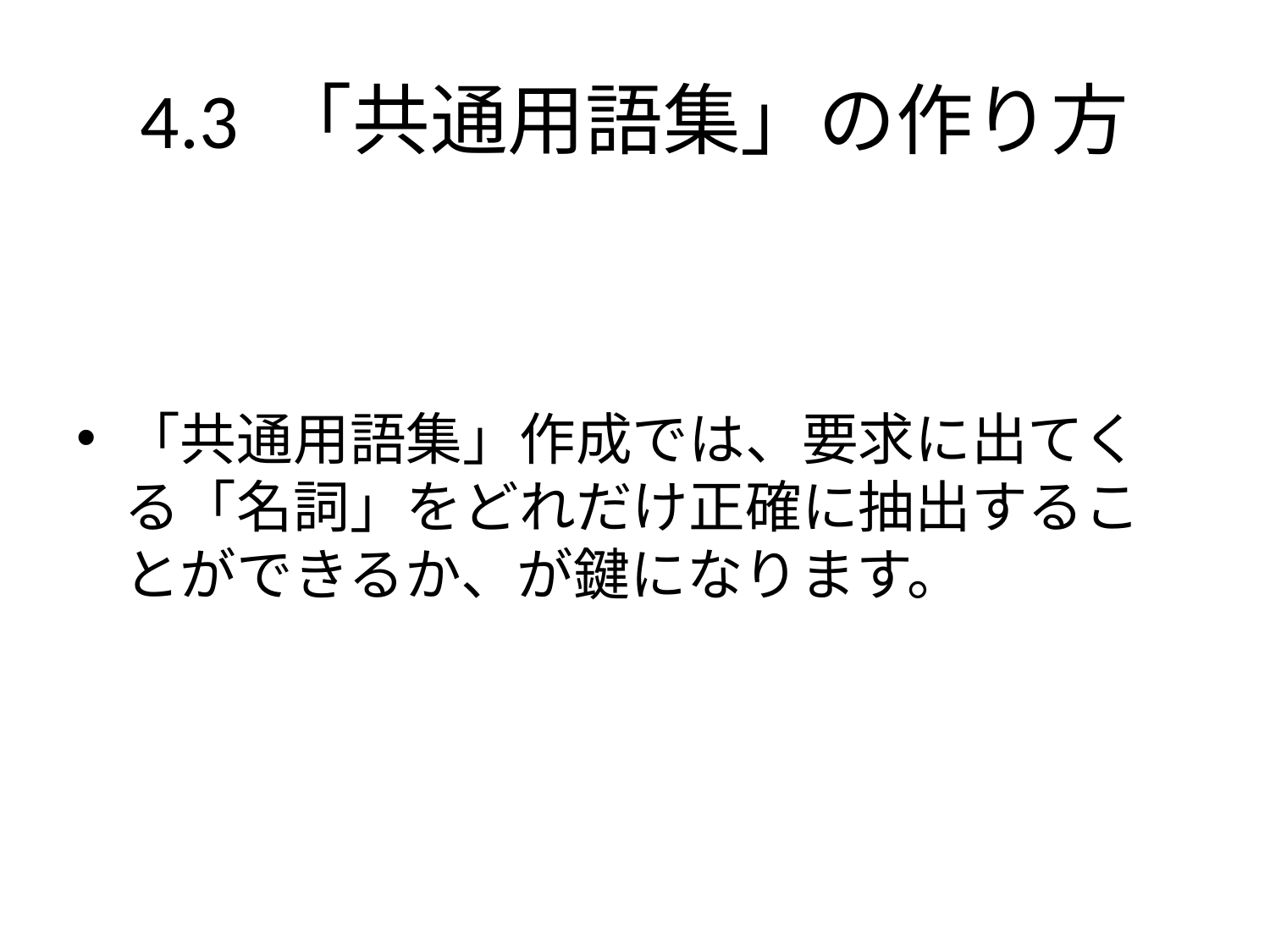

# 4.3 「共通用語集」の作り方
「共通用語集」作成では、要求に出てくる「名詞」をどれだけ正確に抽出することができるか、が鍵になります。